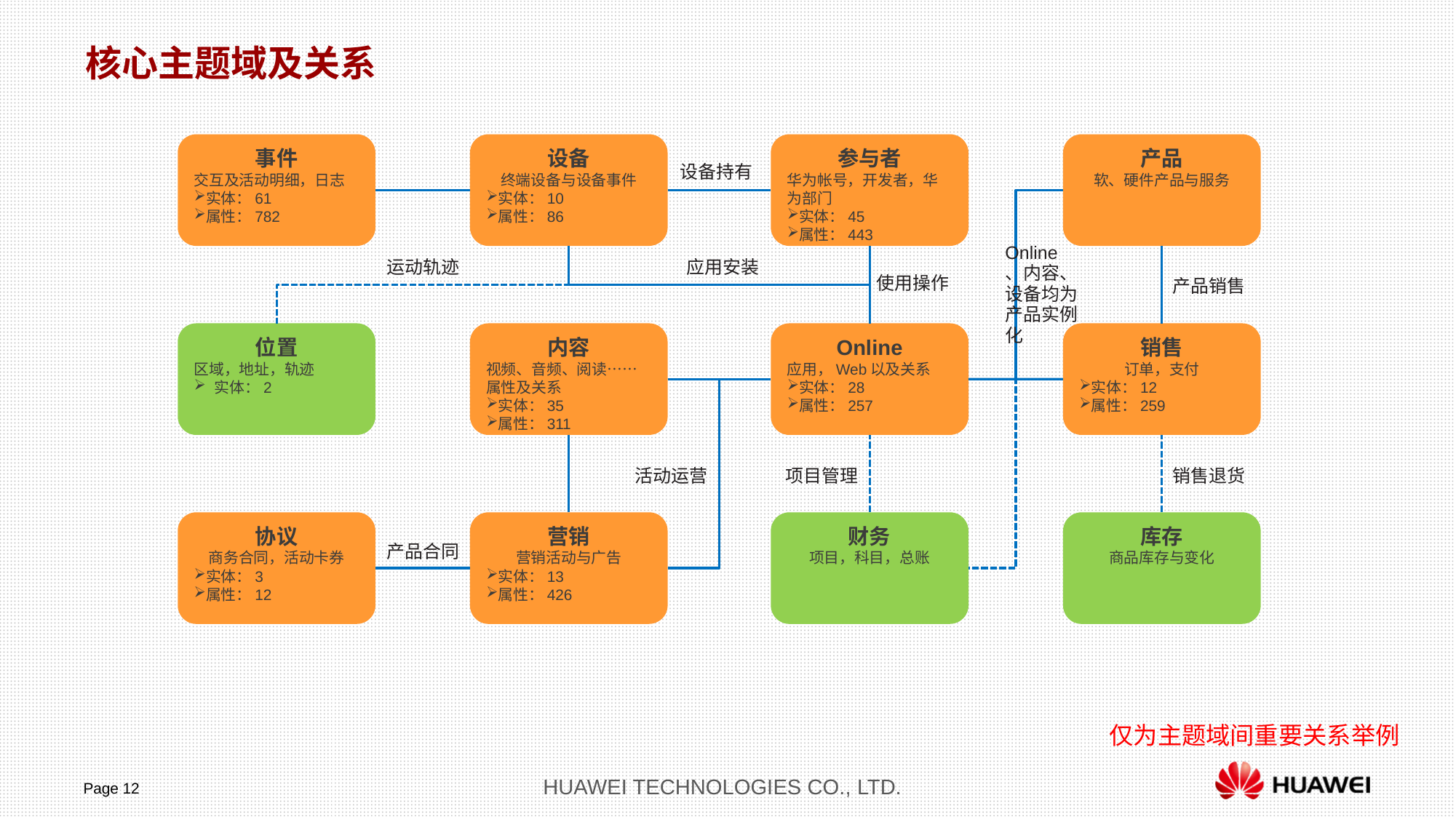

# 核心主题域及关系
事件
交互及活动明细，日志
实体：61
属性：782
设备
终端设备与设备事件
实体：10
属性：86

参与者
华为帐号，开发者，华为部门
实体：45
属性：443
产品
软、硬件产品与服务
设备持有
Online、内容、设备均为产品实例化
运动轨迹
应用安装
使用操作
产品销售
位置
区域，地址，轨迹
实体：2
内容
视频、音频、阅读……属性及关系
实体：35
属性：311
Online
应用，Web以及关系
实体：28
属性：257
销售
订单，支付
实体：12
属性：259
活动运营
项目管理
销售退货
协议
商务合同，活动卡券
实体：3
属性：12
营销
营销活动与广告
实体：13
属性：426
财务
项目，科目，总账
库存
商品库存与变化
产品合同
仅为主题域间重要关系举例